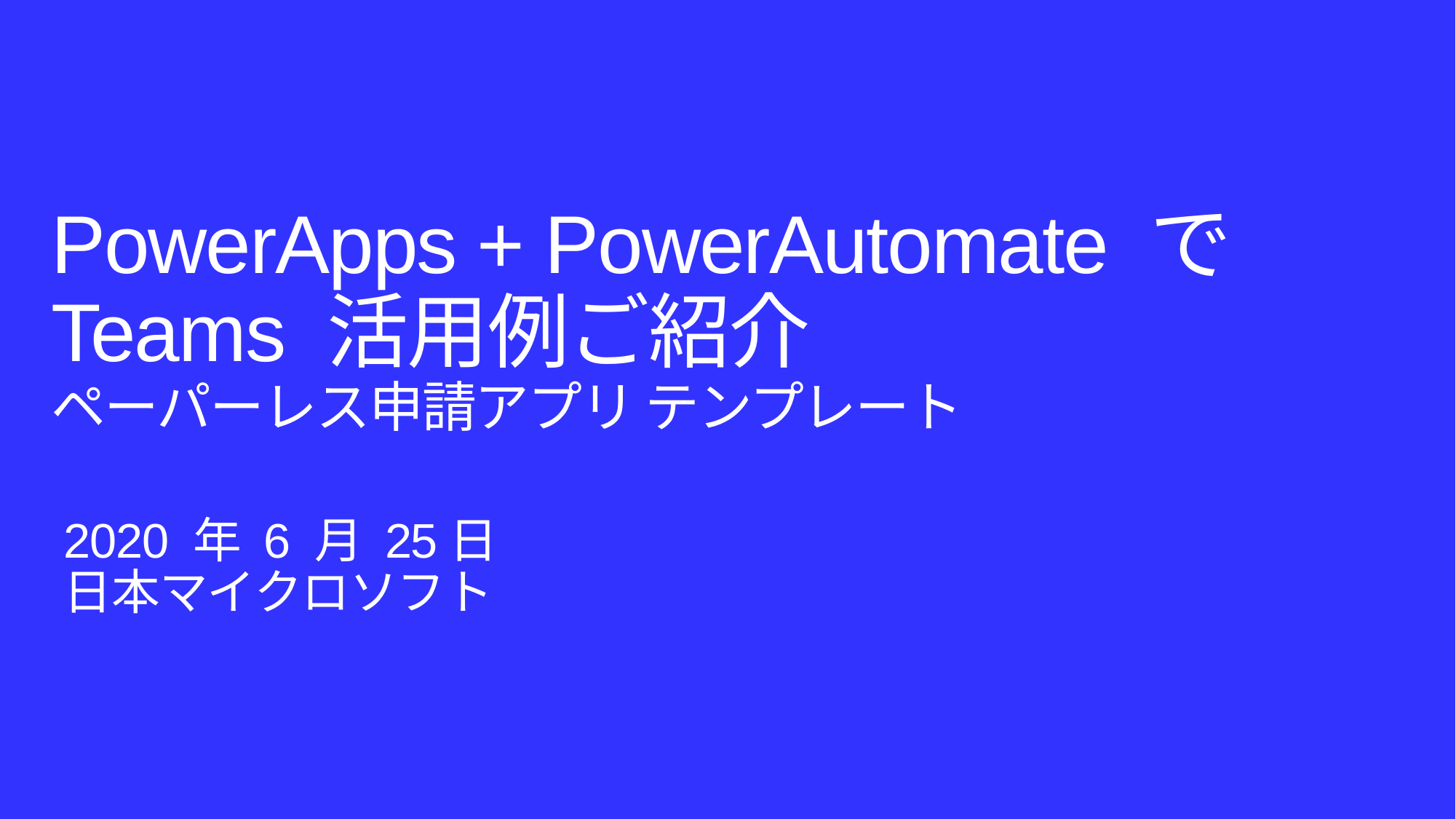

# PowerApps + PowerAutomate で Teams 活用例ご紹介 ペーパーレス申請アプリ テンプレート
2020 年 6 月 25日
日本マイクロソフト